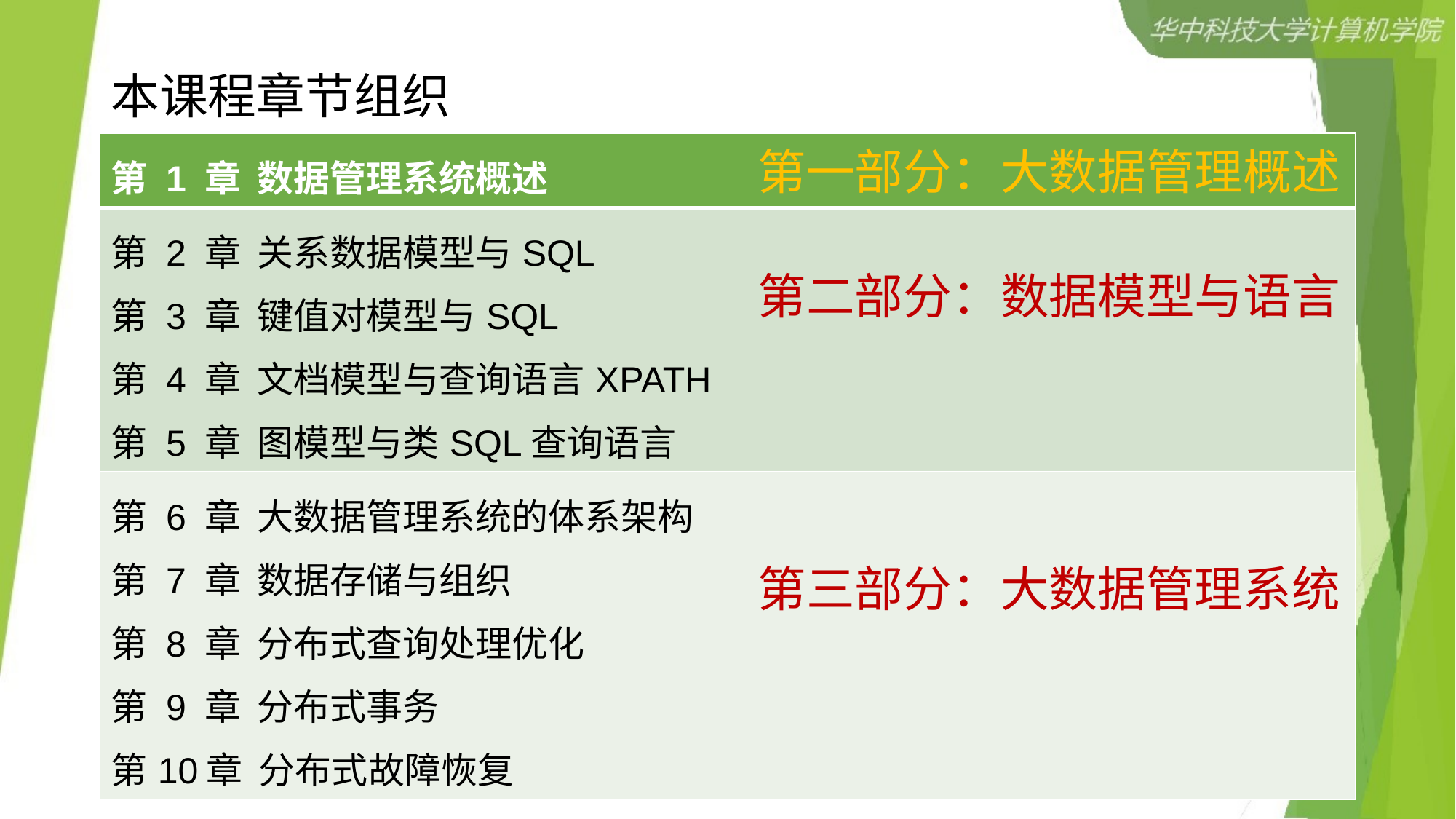

# 本课程章节组织
| 第 1 章 数据管理系统概述 |
| --- |
| 第 2 章 关系数据模型与SQL 第 3 章 键值对模型与SQL 第 4 章 文档模型与查询语言XPATH 第 5 章 图模型与类SQL查询语言 |
| 第 6 章 大数据管理系统的体系架构 第 7 章 数据存储与组织 第 8 章 分布式查询处理优化 第 9 章 分布式事务 第10章 分布式故障恢复 |
第一部分：大数据管理概述

第二部分：数据模型与语言
第三部分：大数据管理系统
4